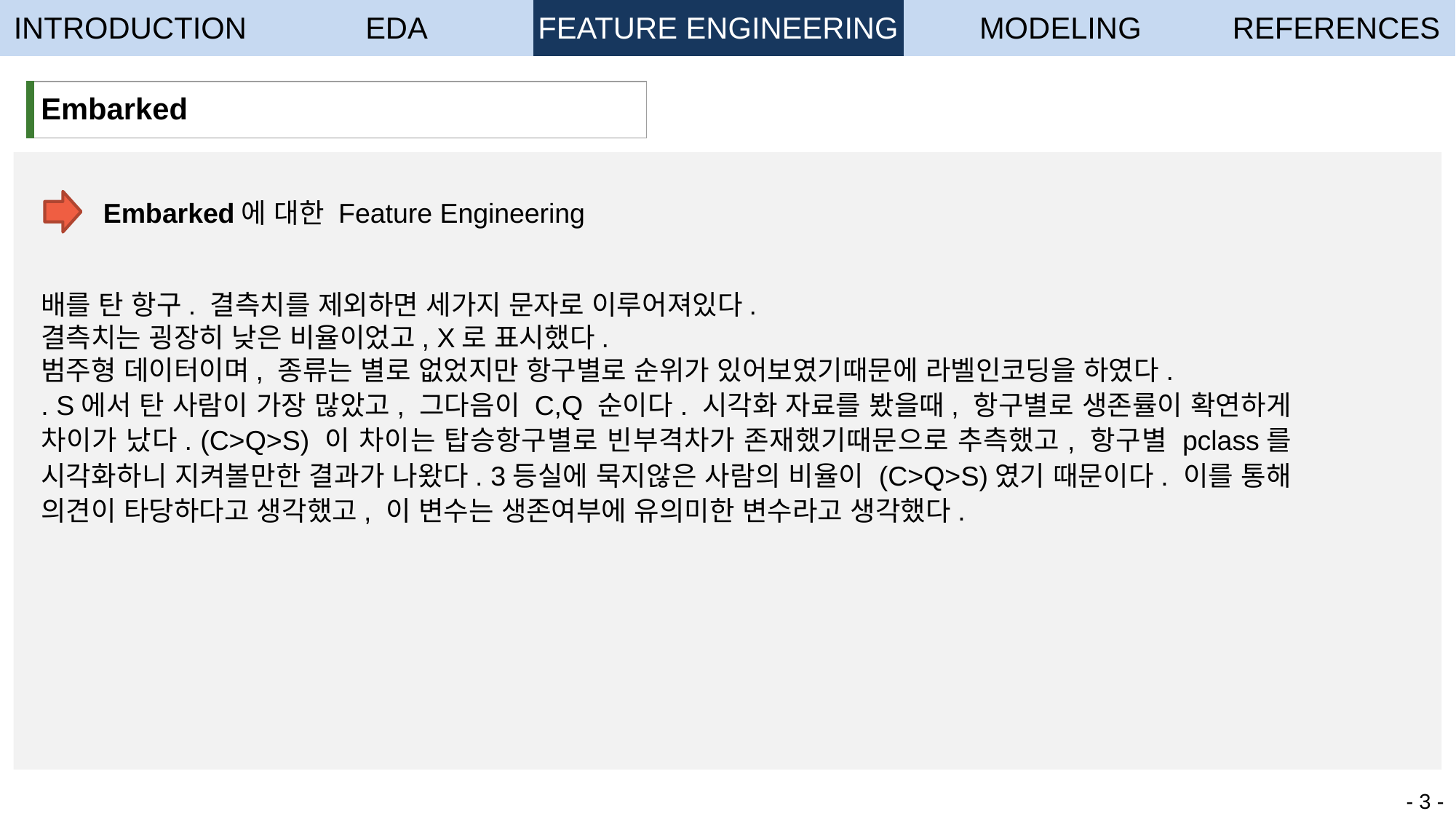

| INTRODUCTION | EDA | FEATURE ENGINEERING | MODELING | REFERENCES |
| --- | --- | --- | --- | --- |
| Embarked |
| --- |

Embarked에 대한 Feature Engineering

배를 탄 항구. 결측치를 제외하면 세가지 문자로 이루어져있다.
결측치는 굉장히 낮은 비율이었고, X로 표시했다.
범주형 데이터이며, 종류는 별로 없었지만 항구별로 순위가 있어보였기때문에 라벨인코딩을 하였다.
. S에서 탄 사람이 가장 많았고, 그다음이 C,Q 순이다. 시각화 자료를 봤을때, 항구별로 생존률이 확연하게 차이가 났다. (C>Q>S) 이 차이는 탑승항구별로 빈부격차가 존재했기때문으로 추측했고, 항구별 pclass를 시각화하니 지켜볼만한 결과가 나왔다. 3등실에 묵지않은 사람의 비율이 (C>Q>S)였기 때문이다. 이를 통해 의견이 타당하다고 생각했고, 이 변수는 생존여부에 유의미한 변수라고 생각했다.

- 3 -